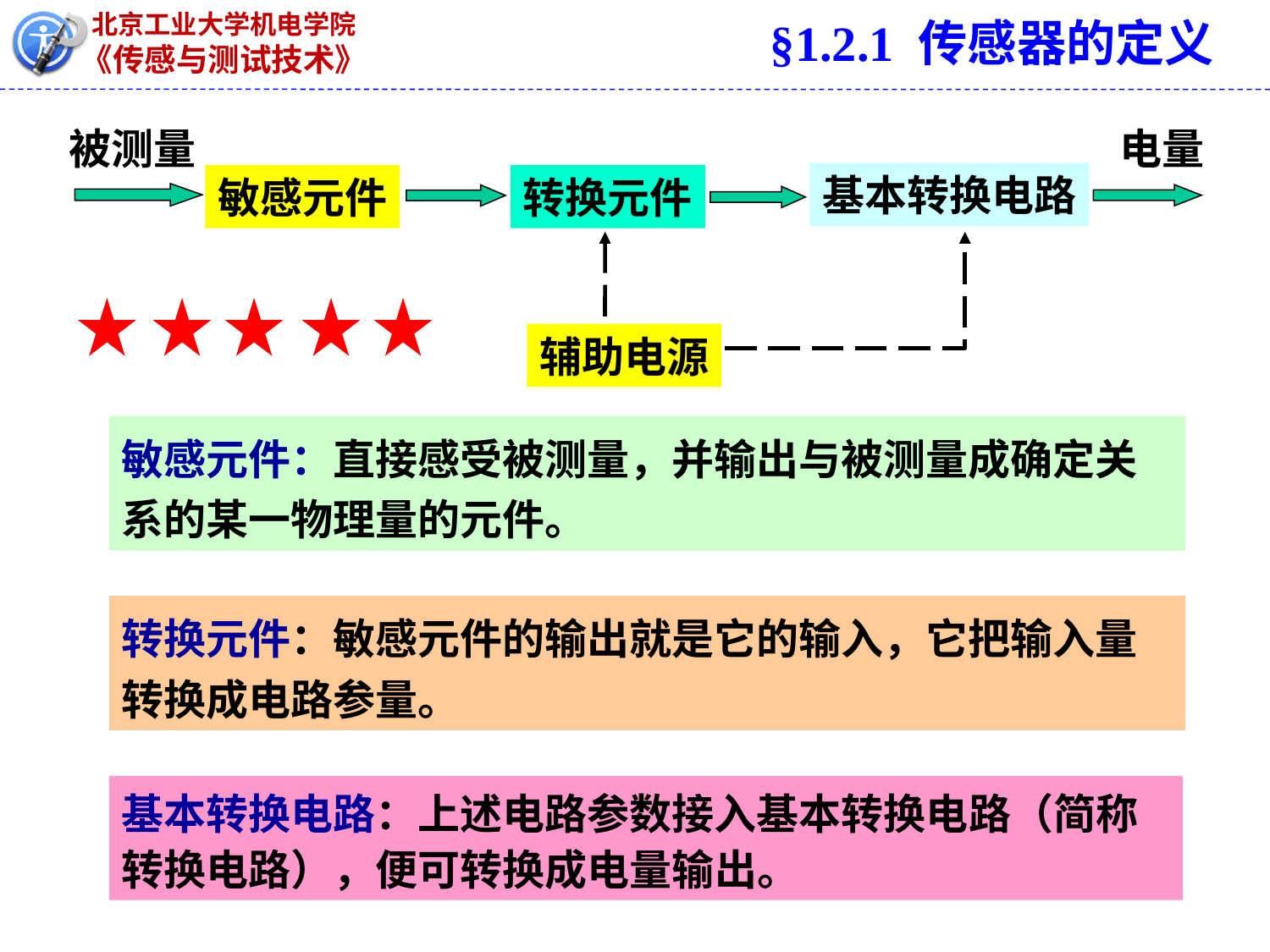

§1.2.1 传感器的定义
被测量
电量
基本转换电路
敏感元件
转换元件

辅助电源
敏感元件：直接感受被测量，并输出与被测量成确定关系的某一物理量的元件。
转换元件：敏感元件的输出就是它的输入，它把输入量转换成电路参量。
基本转换电路：上述电路参数接入基本转换电路（简称转换电路），便可转换成电量输出。